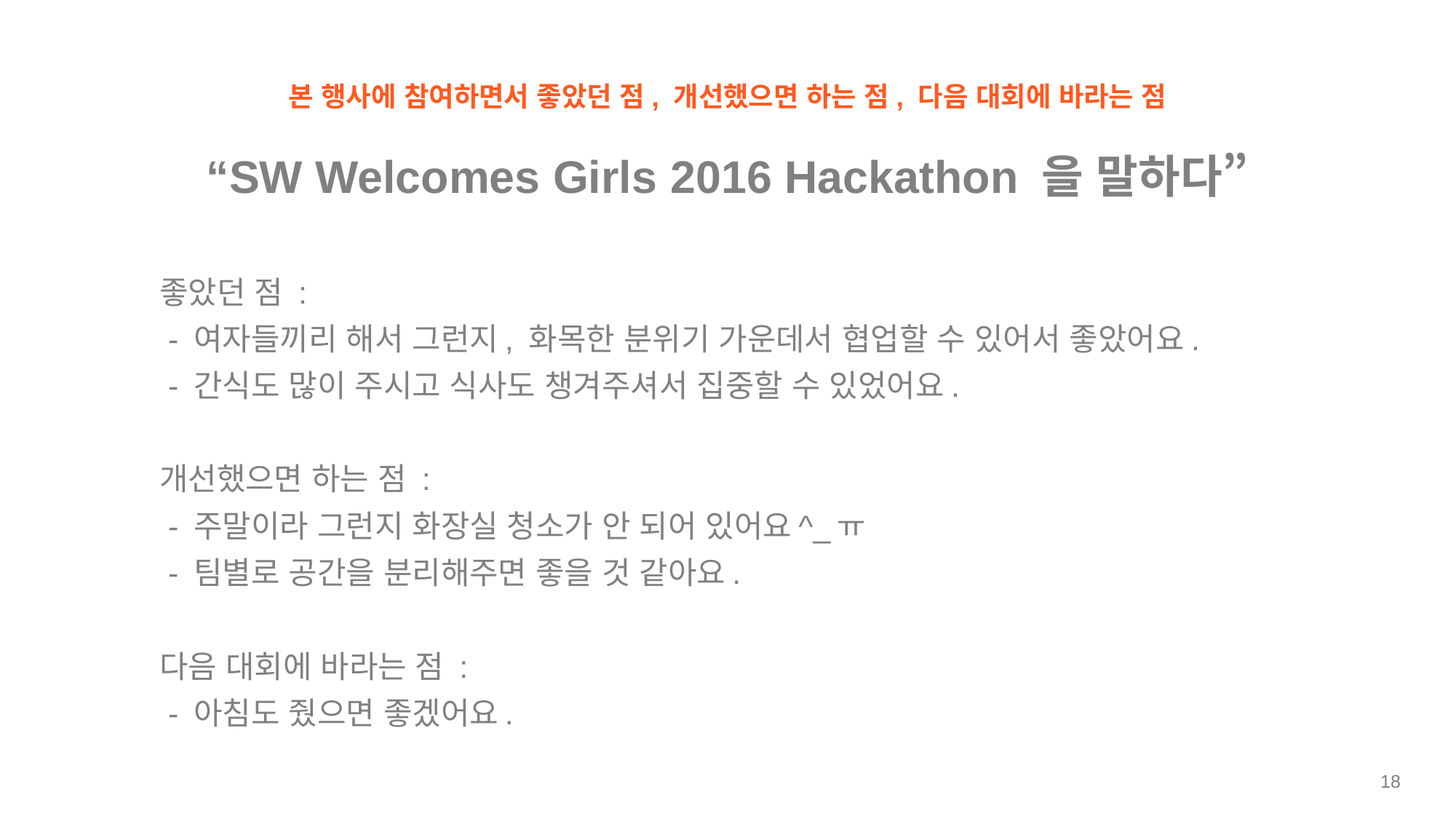

본 행사에 참여하면서 좋았던 점, 개선했으면 하는 점, 다음 대회에 바라는 점
# “SW Welcomes Girls 2016 Hackathon 을 말하다”
좋았던 점 :
 - 여자들끼리 해서 그런지, 화목한 분위기 가운데서 협업할 수 있어서 좋았어요.
 - 간식도 많이 주시고 식사도 챙겨주셔서 집중할 수 있었어요.

개선했으면 하는 점 :
 - 주말이라 그런지 화장실 청소가 안 되어 있어요^_ㅠ
 - 팀별로 공간을 분리해주면 좋을 것 같아요.

다음 대회에 바라는 점 :
 - 아침도 줬으면 좋겠어요.
18